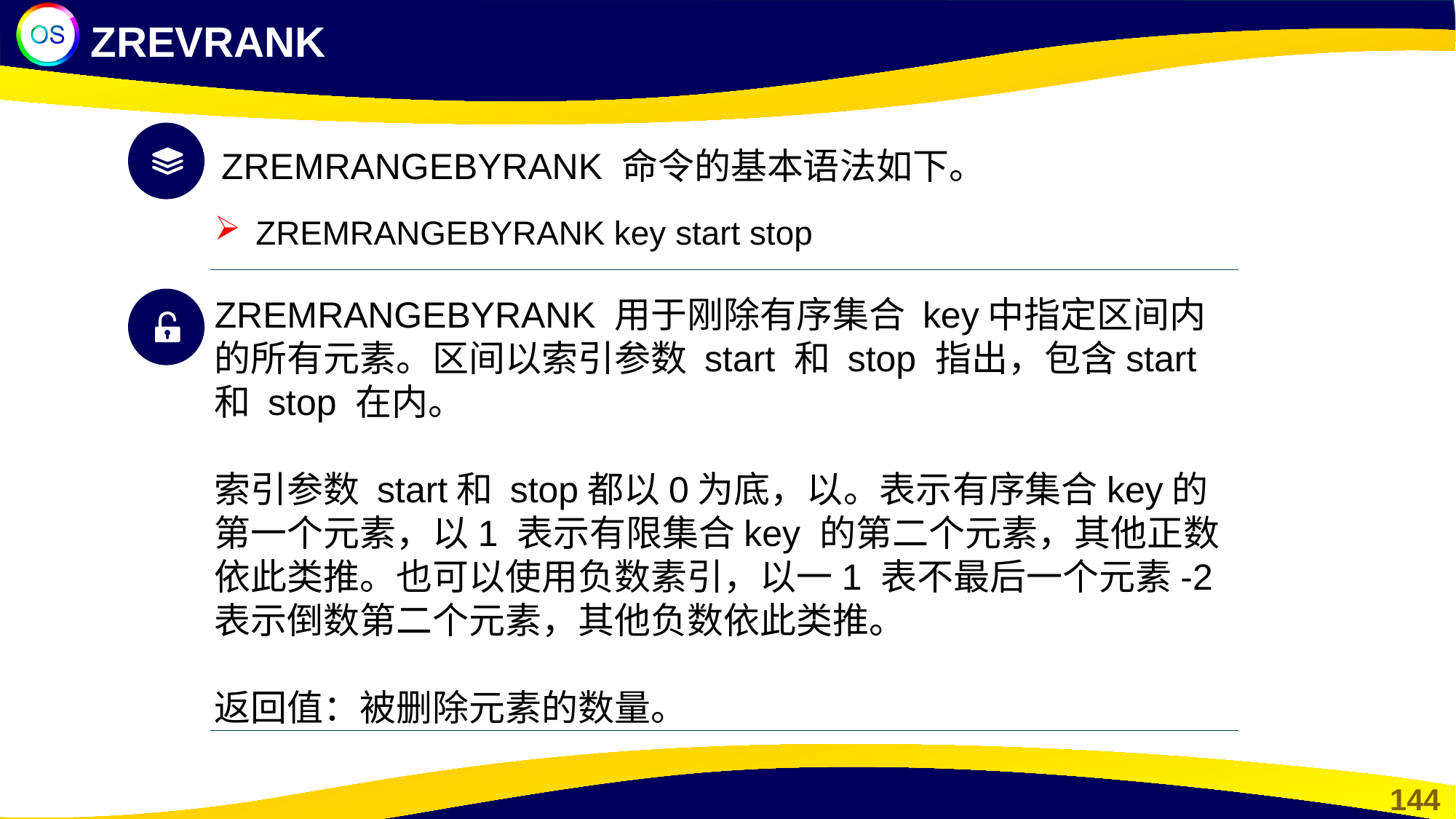

ZREVRANK

ZREMRANGEBYRANK 命令的基本语法如下。

ZREMRANGEBYRANK key start stop
ZREMRANGEBYRANK 用于刚除有序集合 key中指定区间内的所有元素。区间以索引参数 start 和 stop 指出，包含start 和 stop 在内。

索引参数 start和 stop都以0为底，以。表示有序集合key的第一个元素，以1 表示有限集合key 的第二个元素，其他正数依此类推。也可以使用负数素引，以一1 表不最后一个元素-2 表示倒数第二个元素，其他负数依此类推。

返回值：被删除元素的数量。